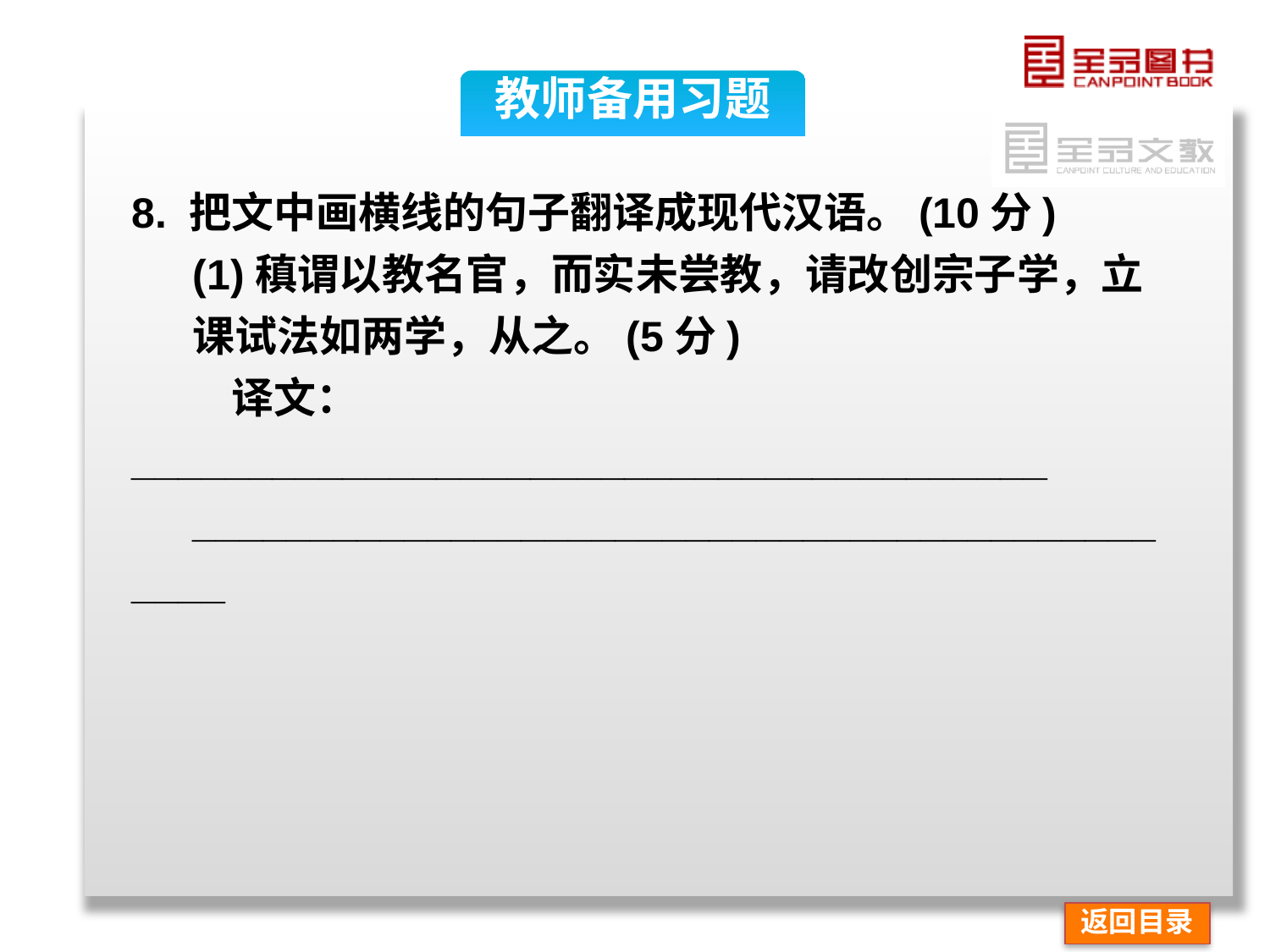

教师备用习题
8. 把文中画横线的句子翻译成现代汉语。(10分)
(1)稹谓以教名官，而实未尝教，请改创宗子学，立
课试法如两学，从之。(5分)
   译文：_______________________________________
_____________________________________________
返回目录